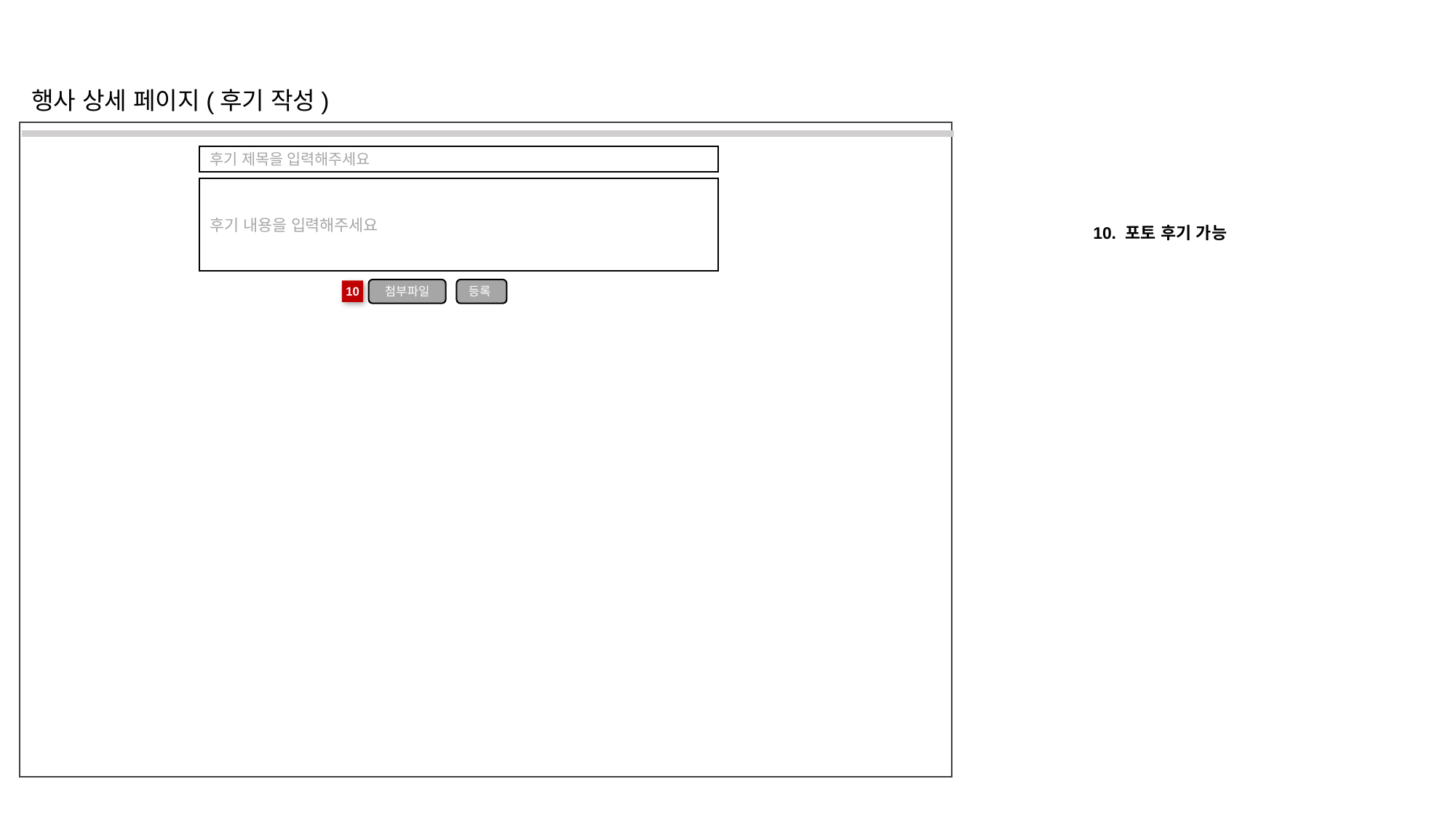

행사 상세 페이지(후기 작성)

후기 제목을 입력해주세요
10. 포토 후기 가능
후기 내용을 입력해주세요
첨부파일
등록
10